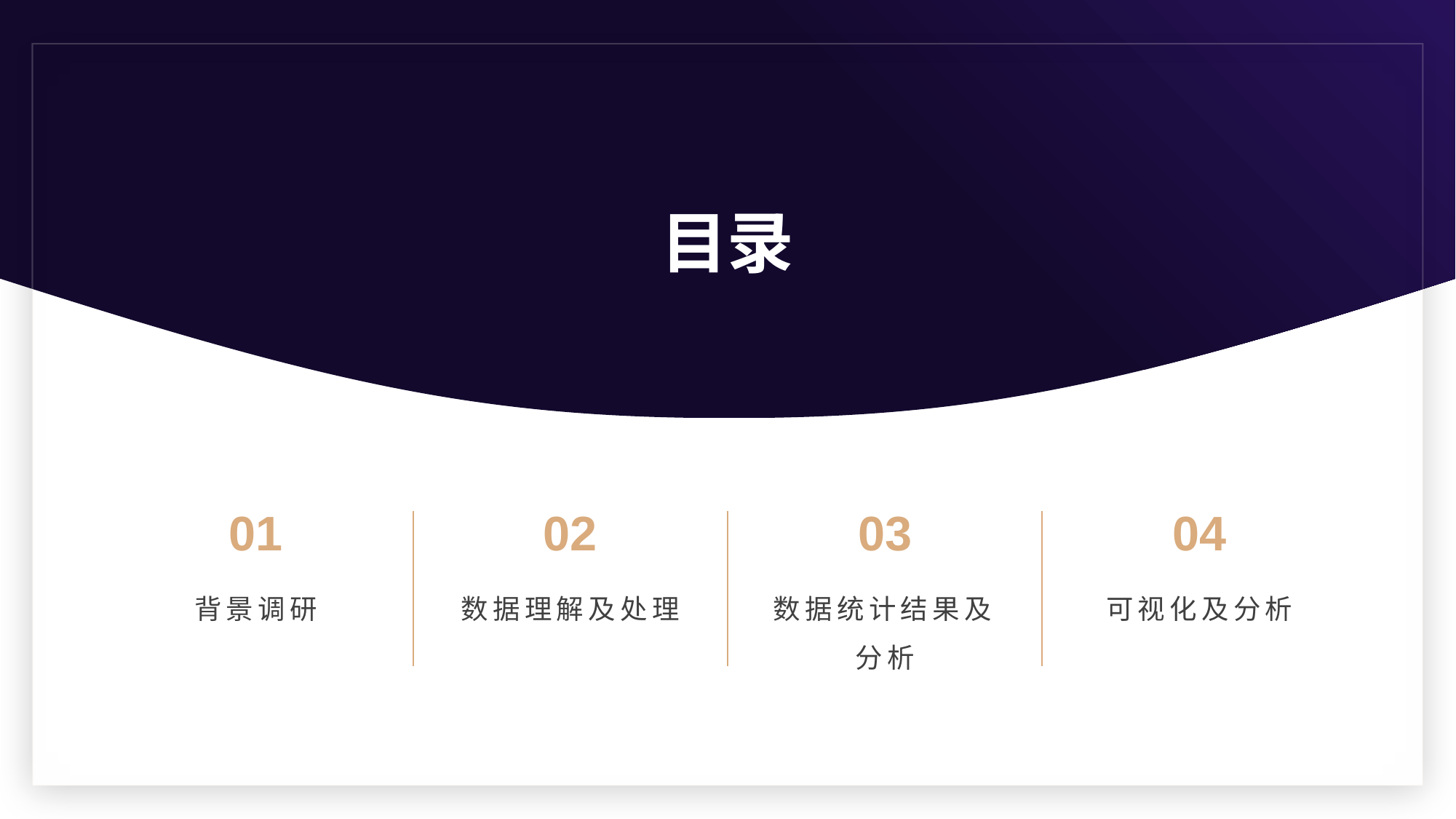

# 目录
01
02
03
04
背景调研
数据理解及处理
数据统计结果及分析
可视化及分析